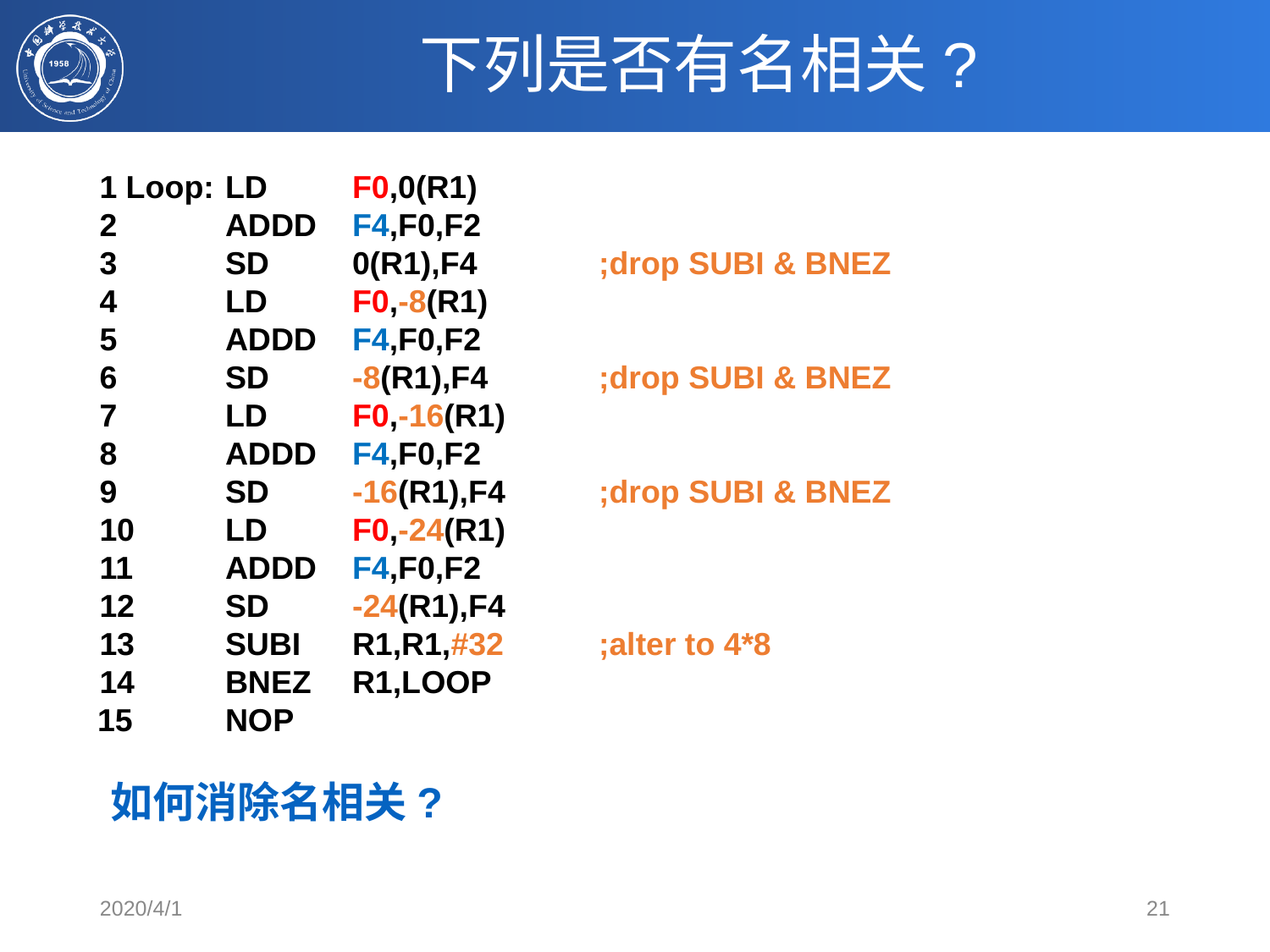

# 下列是否有名相关?
 1 Loop:	LD	F0,0(R1)
 2	ADDD	F4,F0,F2
 3	SD	0(R1),F4 	;drop SUBI & BNEZ
 4	LD	F0,-8(R1)
 5	ADDD	F4,F0,F2
 6	SD	-8(R1),F4 	;drop SUBI & BNEZ
 7	LD	F0,-16(R1)
 8	ADDD	F4,F0,F2
 9	SD	-16(R1),F4 	;drop SUBI & BNEZ
 10	LD	F0,-24(R1)
 11	ADDD	F4,F0,F2
 12	SD	-24(R1),F4
 13	SUBI	R1,R1,#32	;alter to 4*8
 14	BNEZ	R1,LOOP
 15	NOP
 如何消除名相关?
2020/4/1
21